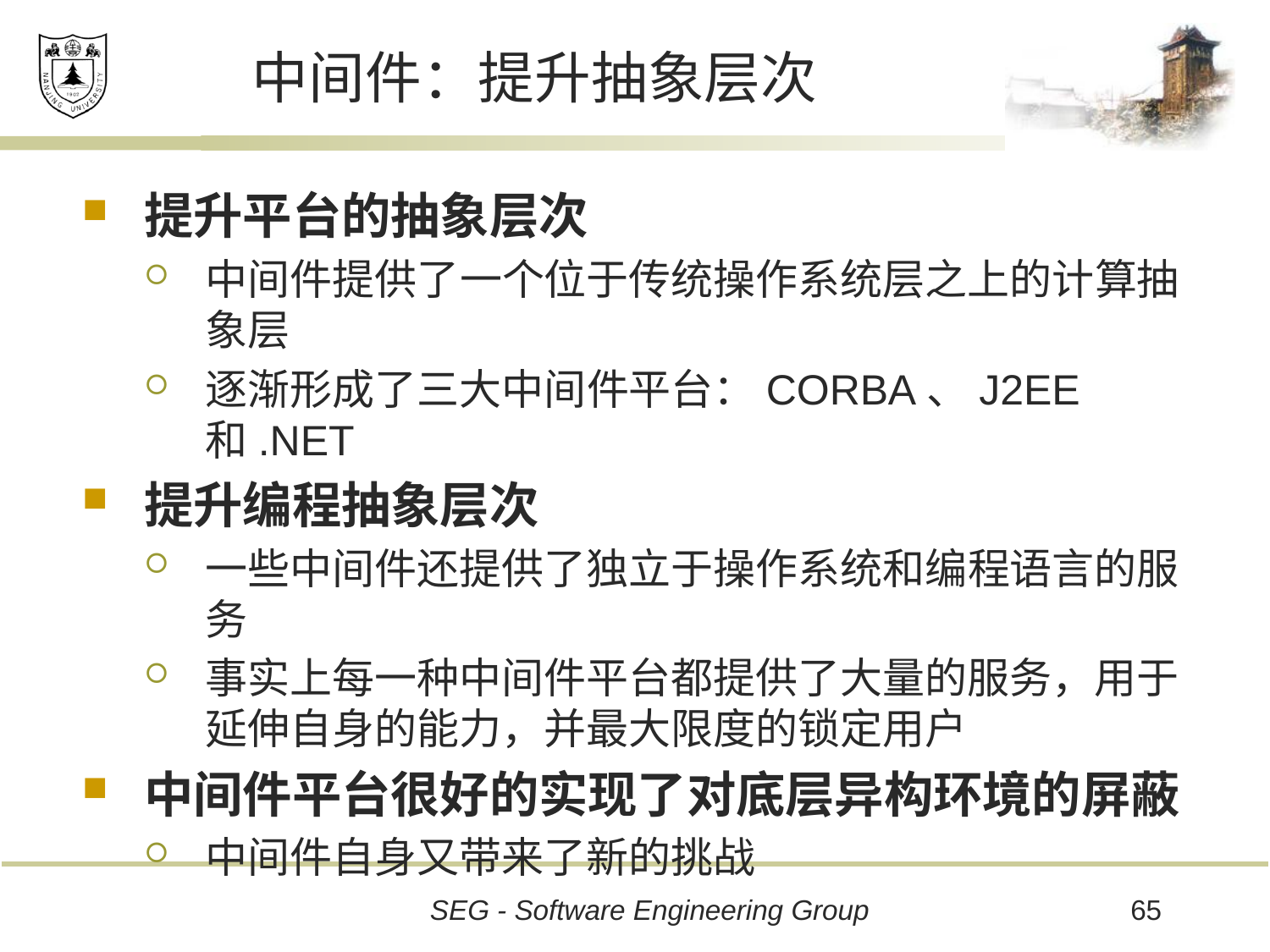

# 中间件：提升抽象层次
提升平台的抽象层次
中间件提供了一个位于传统操作系统层之上的计算抽象层
逐渐形成了三大中间件平台：CORBA、J2EE和.NET
提升编程抽象层次
一些中间件还提供了独立于操作系统和编程语言的服务
事实上每一种中间件平台都提供了大量的服务，用于延伸自身的能力，并最大限度的锁定用户
中间件平台很好的实现了对底层异构环境的屏蔽
中间件自身又带来了新的挑战
65
SEG - Software Engineering Group